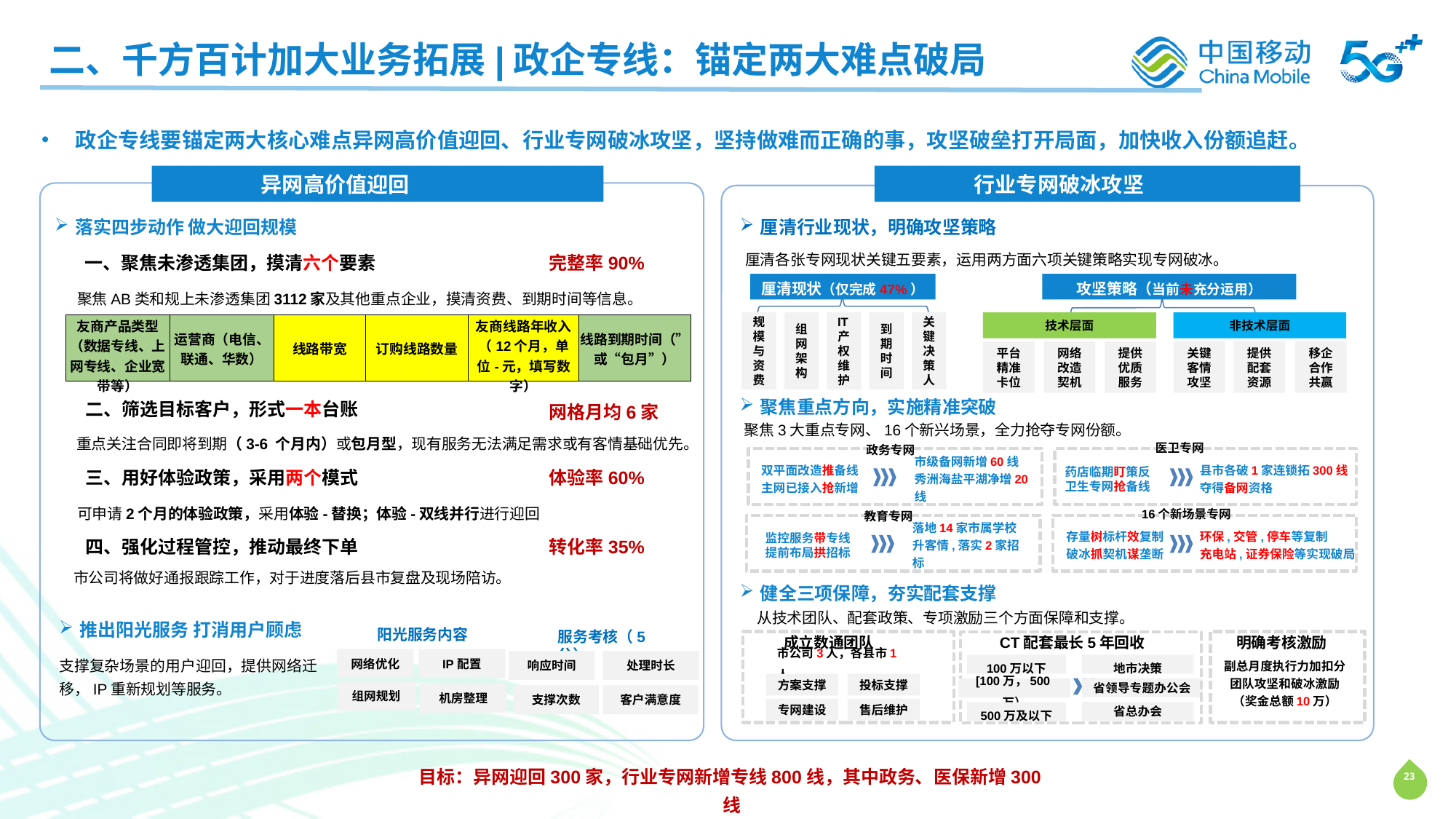

二、千方百计加大业务拓展|政企专线：锚定两大难点破局
政企专线要锚定两大核心难点异网高价值迎回、行业专网破冰攻坚，坚持做难而正确的事，攻坚破垒打开局面，加快收入份额追赶。
                   异网高价值迎回
                 行业专网破冰攻坚

落实四步动作 做大迎回规模
厘清行业现状，明确攻坚策略
厘清各张专网现状关键五要素，运用两方面六项关键策略实现专网破冰。
一、聚焦未渗透集团，摸清六个要素
完整率90%

厘清现状（仅完成47%）
规模与资费
组网架构
IT产权维护
到期时间
关键决策人

攻坚策略（当前未充分运用）
技术层面
非技术层面
平台
精准卡位
网络改造契机
提供优质服务
关键客情
攻坚
提供配套资源
移企
合作共赢
聚焦AB类和规上未渗透集团3112家及其他重点企业，摸清资费、到期时间等信息。
| 友商产品类型 （数据专线、上网专线、企业宽带等） | 运营商（电信、联通、华数） | 线路带宽 | 订购线路数量 | 友商线路年收入（12个月，单位-元，填写数字） | 线路到期时间（”或“包月”） |
| --- | --- | --- | --- | --- | --- |
聚焦重点方向，实施精准突破
二、筛选目标客户，形式一本台账
网格月均6家
聚焦3大重点专网、16个新兴场景，全力抢夺专网份额。

重点关注合同即将到期（3-6 个月内）或包月型，现有服务无法满足需求或有客情基础优先。
医卫专网
政务专网
双平面改造推备线
主网已接入抢新增
市级备网新增60线
秀洲海盐平湖净增20线
药店临期盯策反
卫生专网抢备线
县市各破1家连锁拓300线
夺得备网资格

三、用好体验政策，采用两个模式
体验率60%

可申请2个月的体验政策，采用体验-替换；体验-双线并行进行迎回
16个新场景专网
教育专网
监控服务带专线
提前布局拱招标
落地14家市属学校
升客情,落实2家招标
存量树标杆效复制
破冰抓契机谋垄断
环保,交管,停车等复制
充电站,证券保险等实现破局

四、强化过程管控，推动最终下单
转化率35%

市公司将做好通报跟踪工作，对于进度落后县市复盘及现场陪访。
健全三项保障，夯实配套支撑
从技术团队、配套政策、专项激励三个方面保障和支撑。

推出阳光服务 打消用户顾虑
阳光服务内容
服务考核（5分）
         成立数通团队
CT配套最长5年回收
明确考核激励

支撑复杂场景的用户迎回，提供网络迁移，IP重新规划等服务。

市公司3人，各县市1人
网络优化
IP配置
副总月度执行力加扣分
团队攻坚和破冰激励
（奖金总额10万）
响应时间
处理时长
100万以下
地市决策
方案支撑
投标支撑
专网建设
售后维护

省领导专题办公会
[100万，500万）
组网规划
机房整理
支撑次数
客户满意度
省总办会
500万及以下
目标：异网迎回300家，行业专网新增专线800线，其中政务、医保新增300线